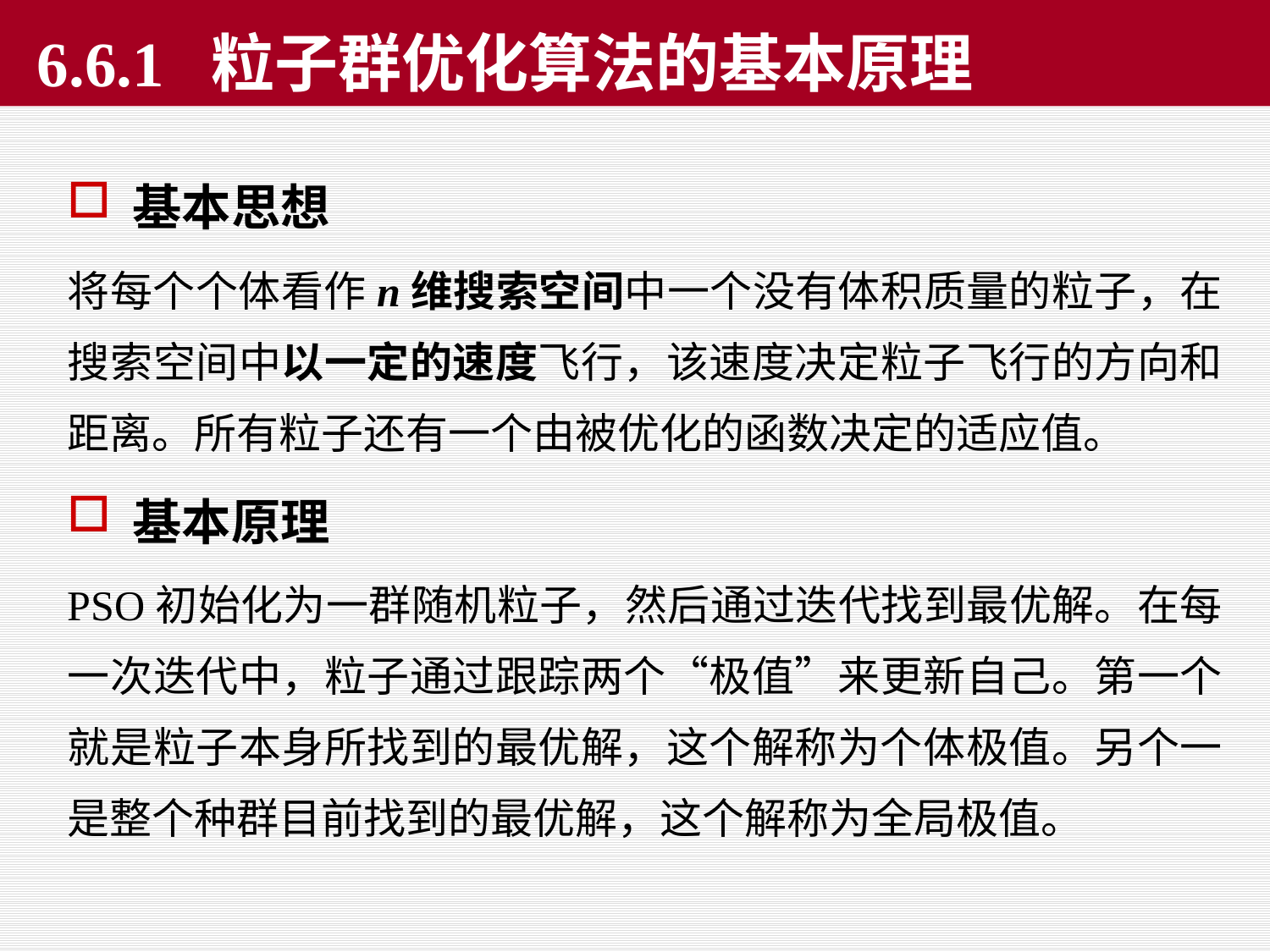

# 6.6.1  粒子群优化算法的基本原理
基本思想
将每个个体看作n维搜索空间中一个没有体积质量的粒子，在搜索空间中以一定的速度飞行，该速度决定粒子飞行的方向和距离。所有粒子还有一个由被优化的函数决定的适应值。
基本原理
PSO初始化为一群随机粒子，然后通过迭代找到最优解。在每一次迭代中，粒子通过跟踪两个“极值”来更新自己。第一个就是粒子本身所找到的最优解，这个解称为个体极值。另个一是整个种群目前找到的最优解，这个解称为全局极值。

119